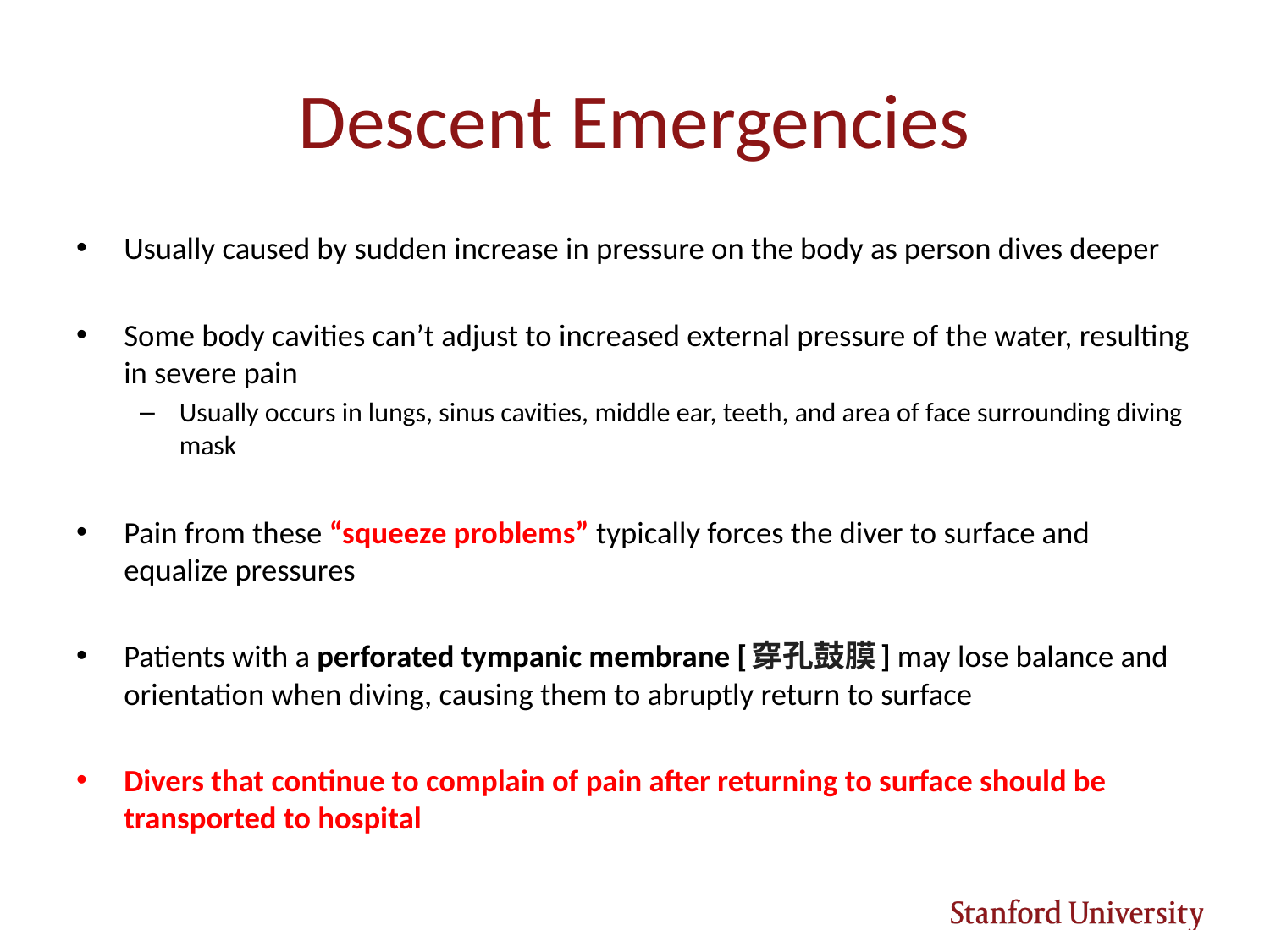

# Descent Emergencies
Usually caused by sudden increase in pressure on the body as person dives deeper

Some body cavities can’t adjust to increased external pressure of the water, resulting in severe pain
Usually occurs in lungs, sinus cavities, middle ear, teeth, and area of face surrounding diving mask

Pain from these “squeeze problems” typically forces the diver to surface and equalize pressures

Patients with a perforated tympanic membrane [穿孔鼓膜] may lose balance and orientation when diving, causing them to abruptly return to surface

Divers that continue to complain of pain after returning to surface should be transported to hospital